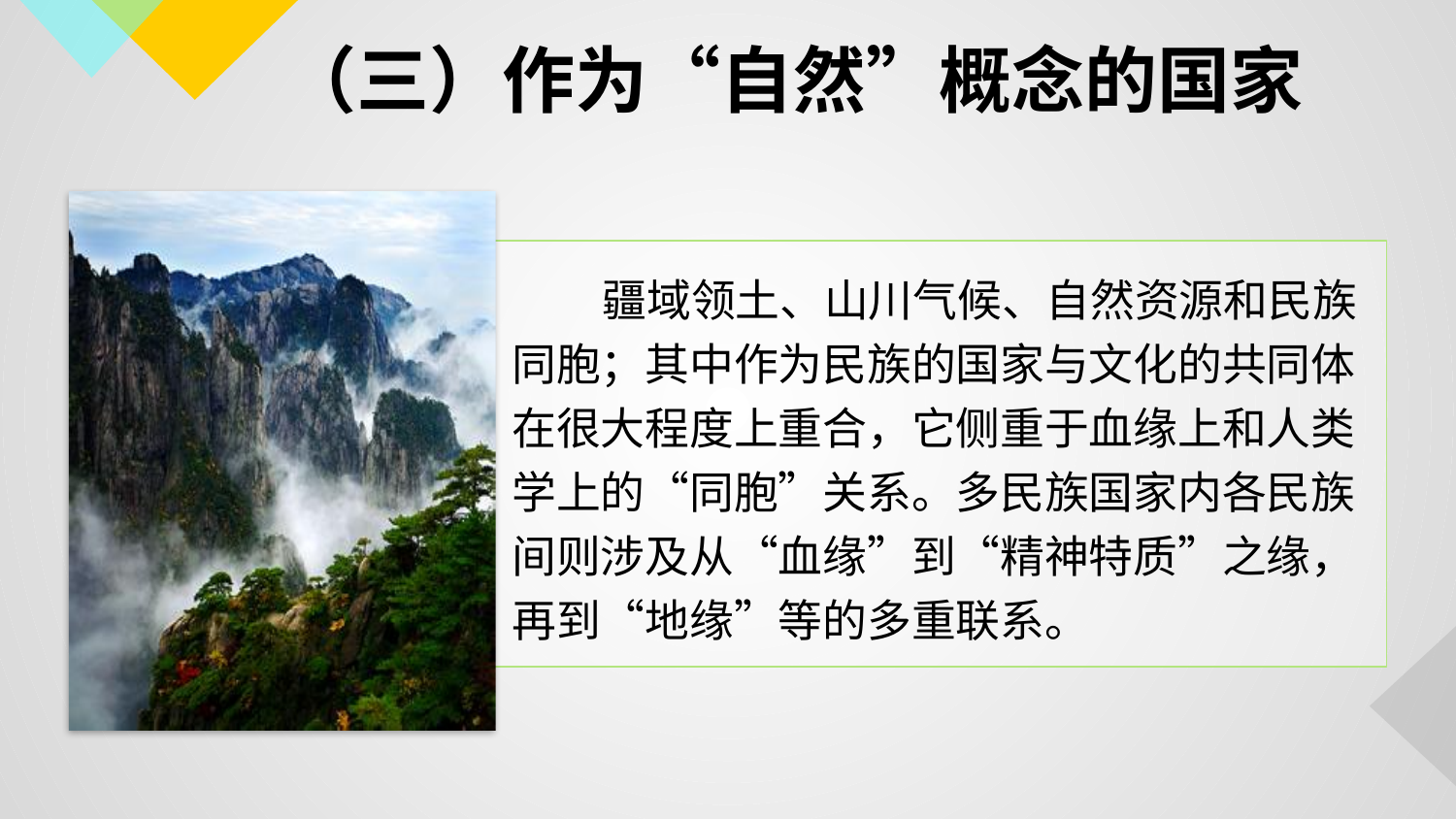

# （三）作为“自然”概念的国家
        疆域领土、山川气候、自然资源和民族同胞；其中作为民族的国家与文化的共同体在很大程度上重合，它侧重于血缘上和人类学上的“同胞”关系。多民族国家内各民族间则涉及从“血缘”到“精神特质”之缘，再到“地缘”等的多重联系。